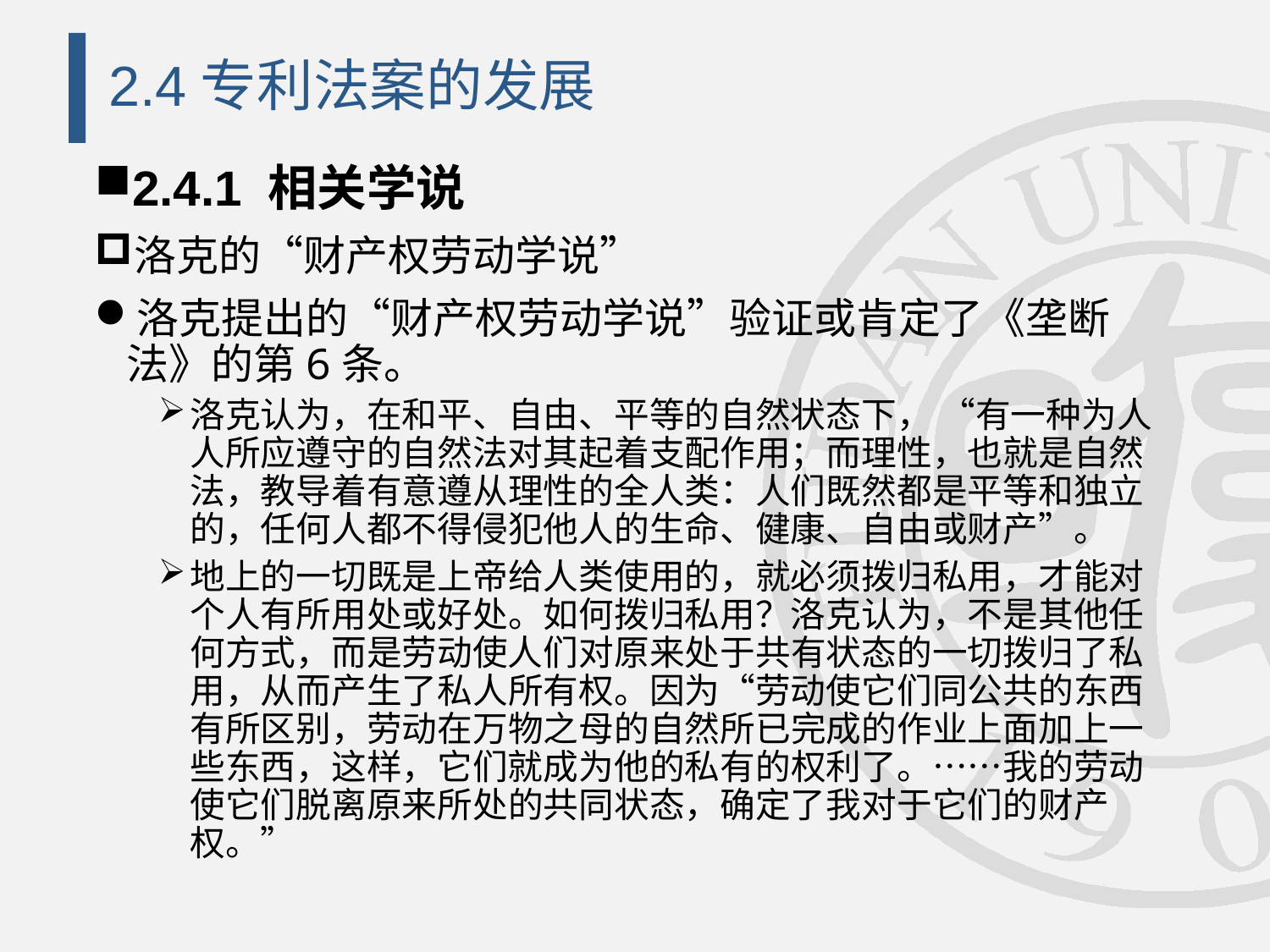

# 2.4专利法案的发展
2.4.1 相关学说
洛克的“财产权劳动学说”
洛克提出的“财产权劳动学说”验证或肯定了《垄断法》的第6条。
洛克认为，在和平、自由、平等的自然状态下， “有一种为人人所应遵守的自然法对其起着支配作用；而理性，也就是自然法，教导着有意遵从理性的全人类：人们既然都是平等和独立的，任何人都不得侵犯他人的生命、健康、自由或财产”。
地上的一切既是上帝给人类使用的，就必须拨归私用，才能对个人有所用处或好处。如何拨归私用？洛克认为，不是其他任何方式，而是劳动使人们对原来处于共有状态的一切拨归了私用，从而产生了私人所有权。因为“劳动使它们同公共的东西有所区别，劳动在万物之母的自然所已完成的作业上面加上一些东西，这样，它们就成为他的私有的权利了。……我的劳动使它们脱离原来所处的共同状态，确定了我对于它们的财产权。”